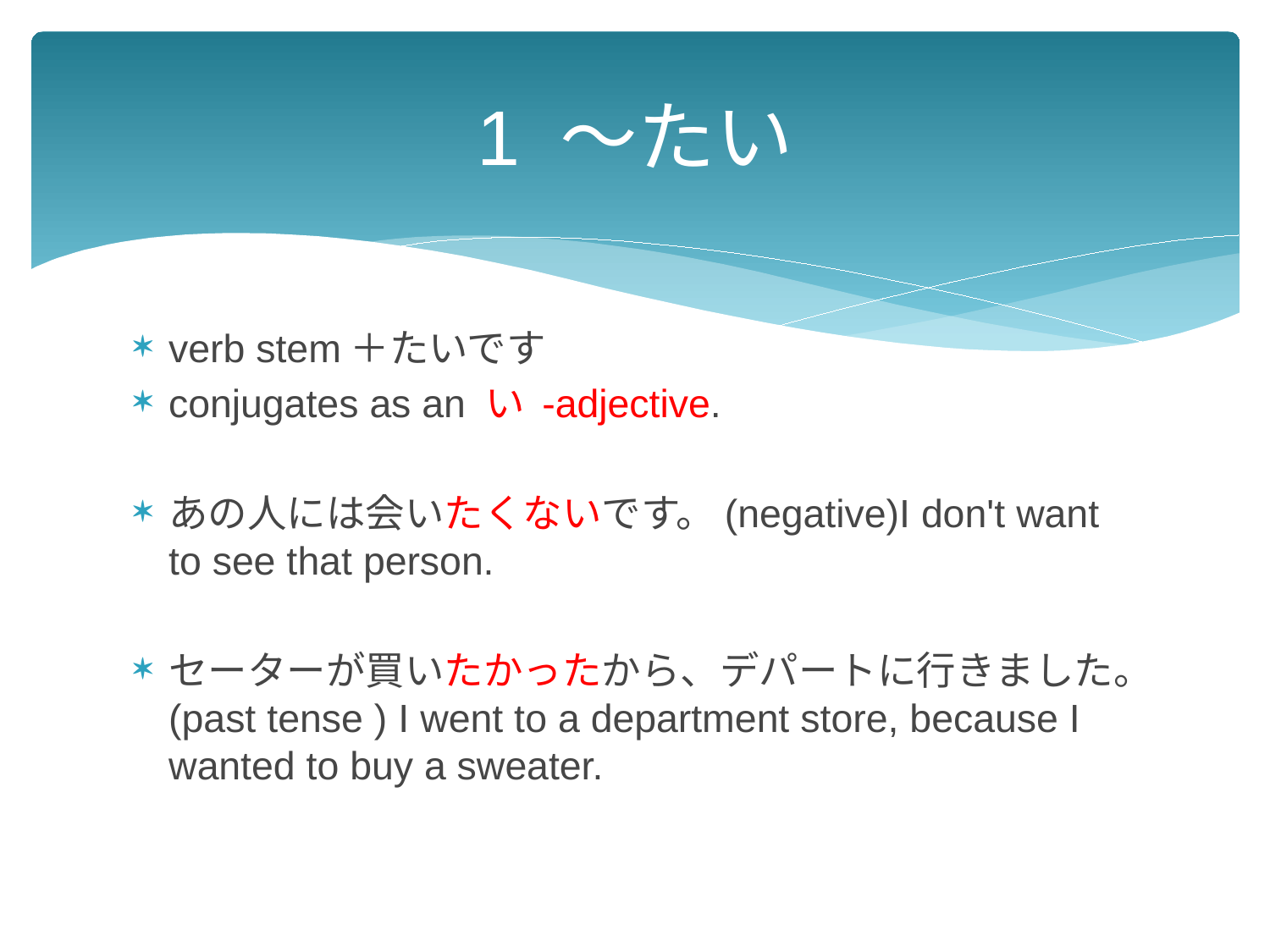

# 1 ～たい
verb stem＋たいです
conjugates as an い -adjective.

あの人には会いたくないです。(negative)I don't want to see that person.

セーターが買いたかったから、デパートに行きました。(past tense ) I went to a department store, because I wanted to buy a sweater.